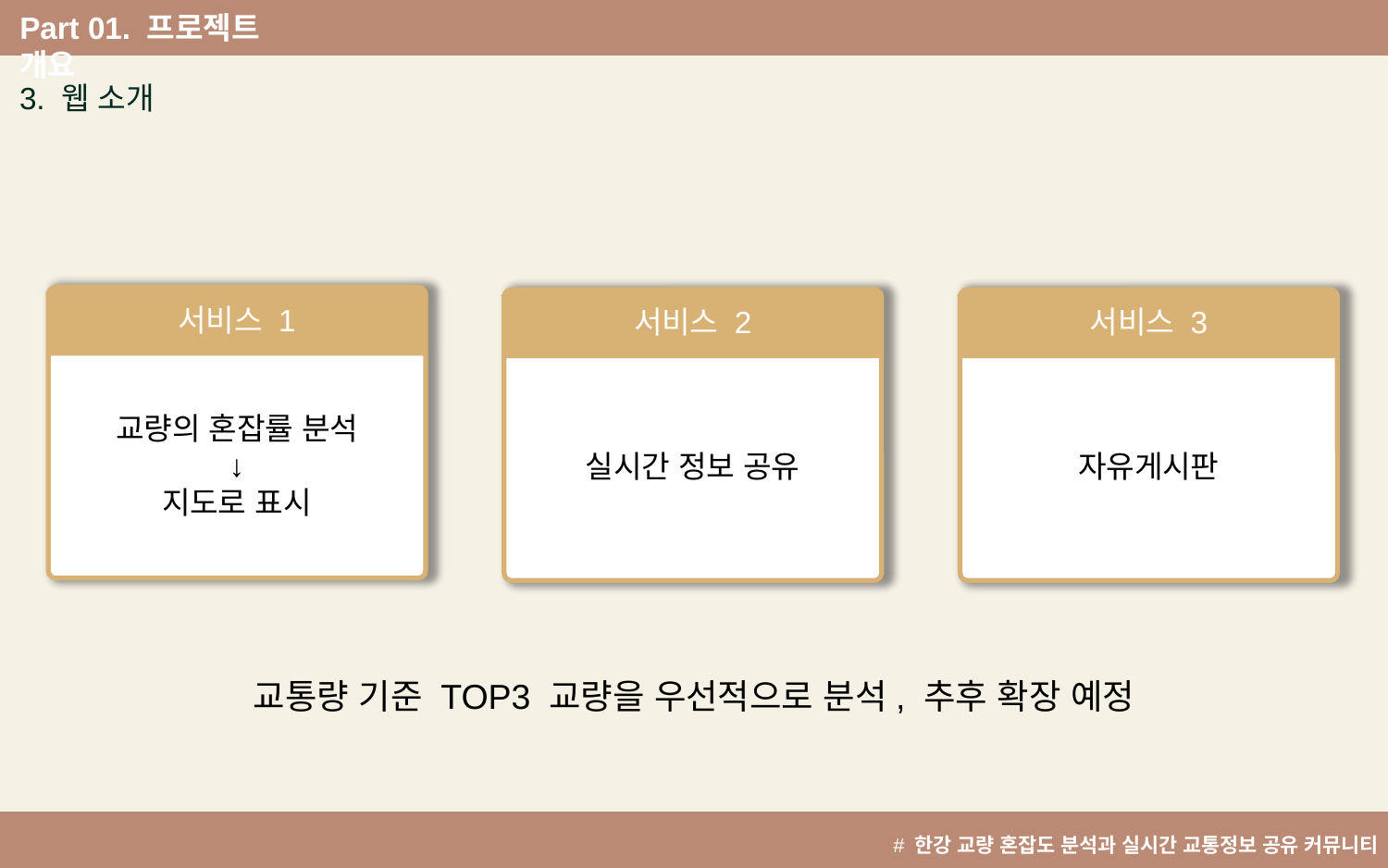

Part 01. 프로젝트 개요
지도로 표시
3. 웹 소개

교량의 혼잡률 분석
↓
지도로 표시

실시간 정보 공유

서비스 2

자유게시판

서비스 1

서비스 3
교통량 기준 TOP3 교량을 우선적으로 분석, 추후 확장 예정
# 한강 교량 혼잡도 분석과 실시간 교통정보 공유 커뮤니티 개발